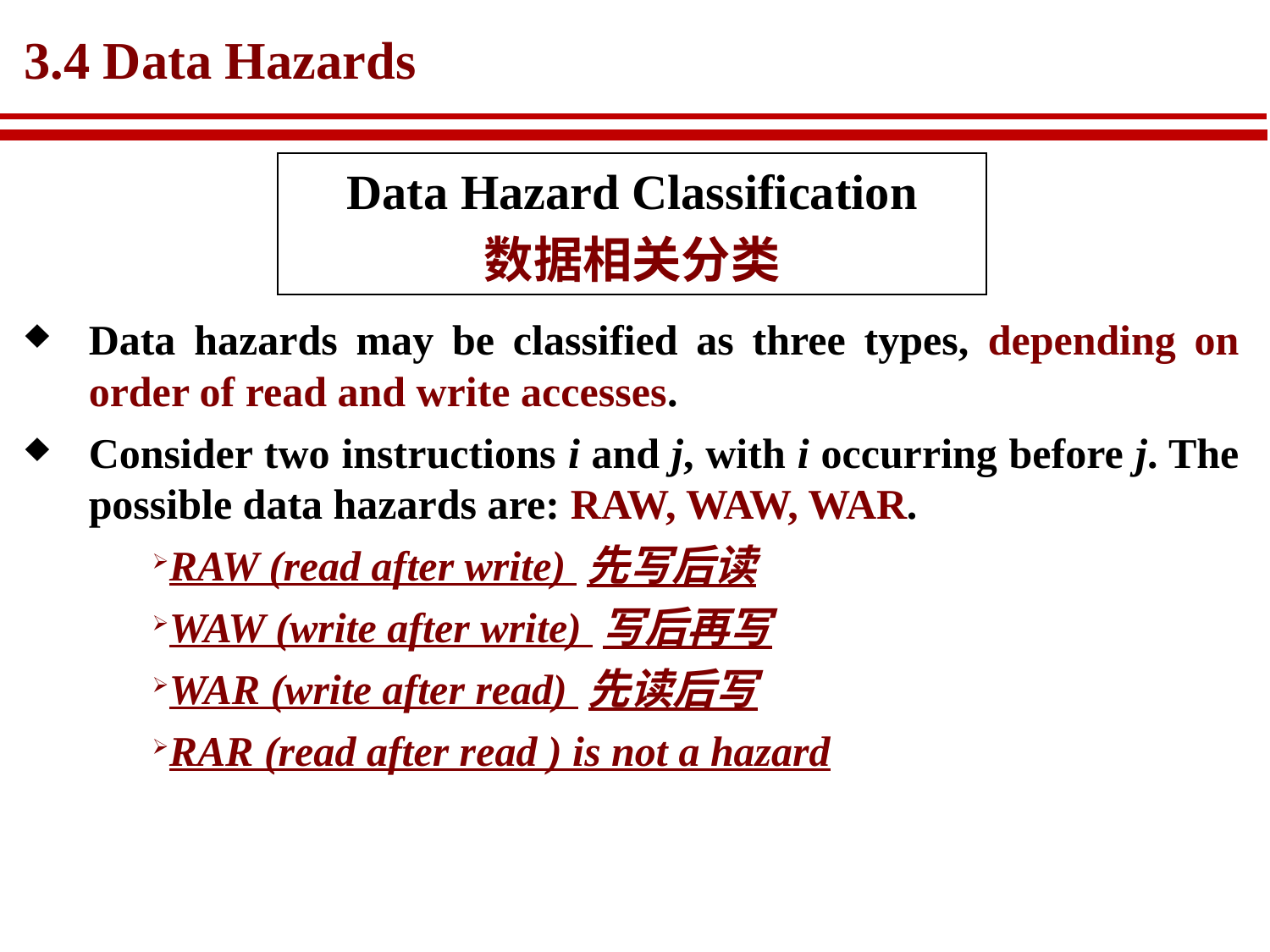

# 3.4 Data Hazards
Data Hazard Classification
数据相关分类
Data hazards may be classified as three types, depending on order of read and write accesses.
Consider two instructions i and j, with i occurring before j. The possible data hazards are: RAW, WAW, WAR.
RAW (read after write) 先写后读
WAW (write after write) 写后再写
WAR (write after read) 先读后写
RAR (read after read ) is not a hazard